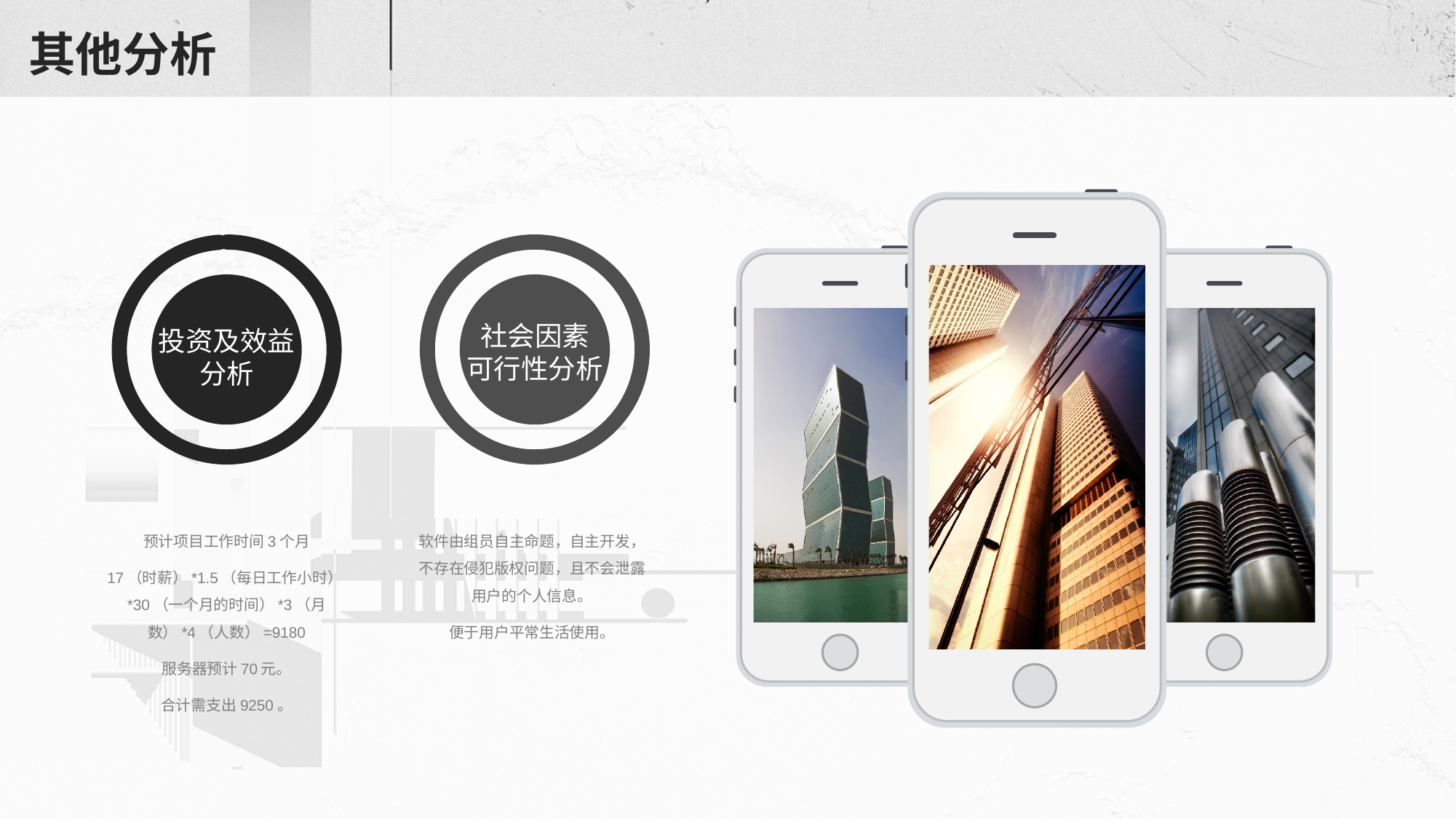

# 其他分析

社会因素
可行性分析
投资及效益分析
预计项目工作时间3个月
17（时薪）*1.5（每日工作小时）*30（一个月的时间）*3（月数）*4（人数）=9180
服务器预计70元。
合计需支出9250。
软件由组员自主命题，自主开发，不存在侵犯版权问题，且不会泄露用户的个人信息。
便于用户平常生活使用。